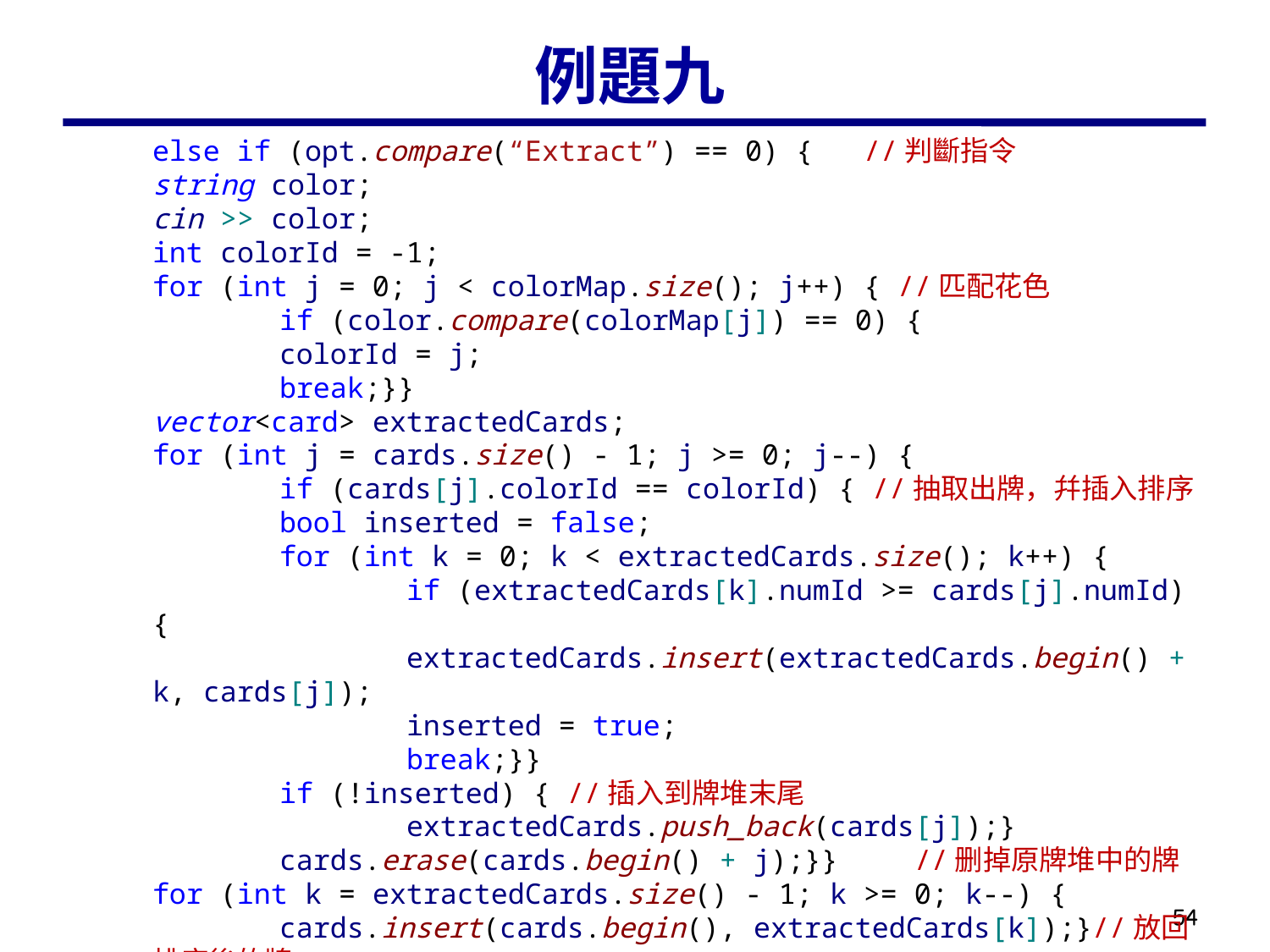

# 例題九
else if (opt.compare(“Extract”) == 0) {   //判斷指令
string color;
cin >> color;
int colorId = -1;
for (int j = 0; j < colorMap.size(); j++) { //匹配花色
	if (color.compare(colorMap[j]) == 0) {
	colorId = j;
	break;}}
vector<card> extractedCards;
for (int j = cards.size() - 1; j >= 0; j--) {
	if (cards[j].colorId == colorId) { //抽取出牌，幷插入排序
	bool inserted = false;
	for (int k = 0; k < extractedCards.size(); k++) {
		if (extractedCards[k].numId >= cards[j].numId) {
		extractedCards.insert(extractedCards.begin() + k, cards[j]);
		inserted = true;
		break;}}
	if (!inserted) { //插入到牌堆末尾
		extractedCards.push_back(cards[j]);}
	cards.erase(cards.begin() + j);}}	//删掉原牌堆中的牌
for (int k = extractedCards.size() - 1; k >= 0; k--) {
	cards.insert(cards.begin(), extractedCards[k]);}//放回排序後的牌
extractedCards.clear();} //釋放vector